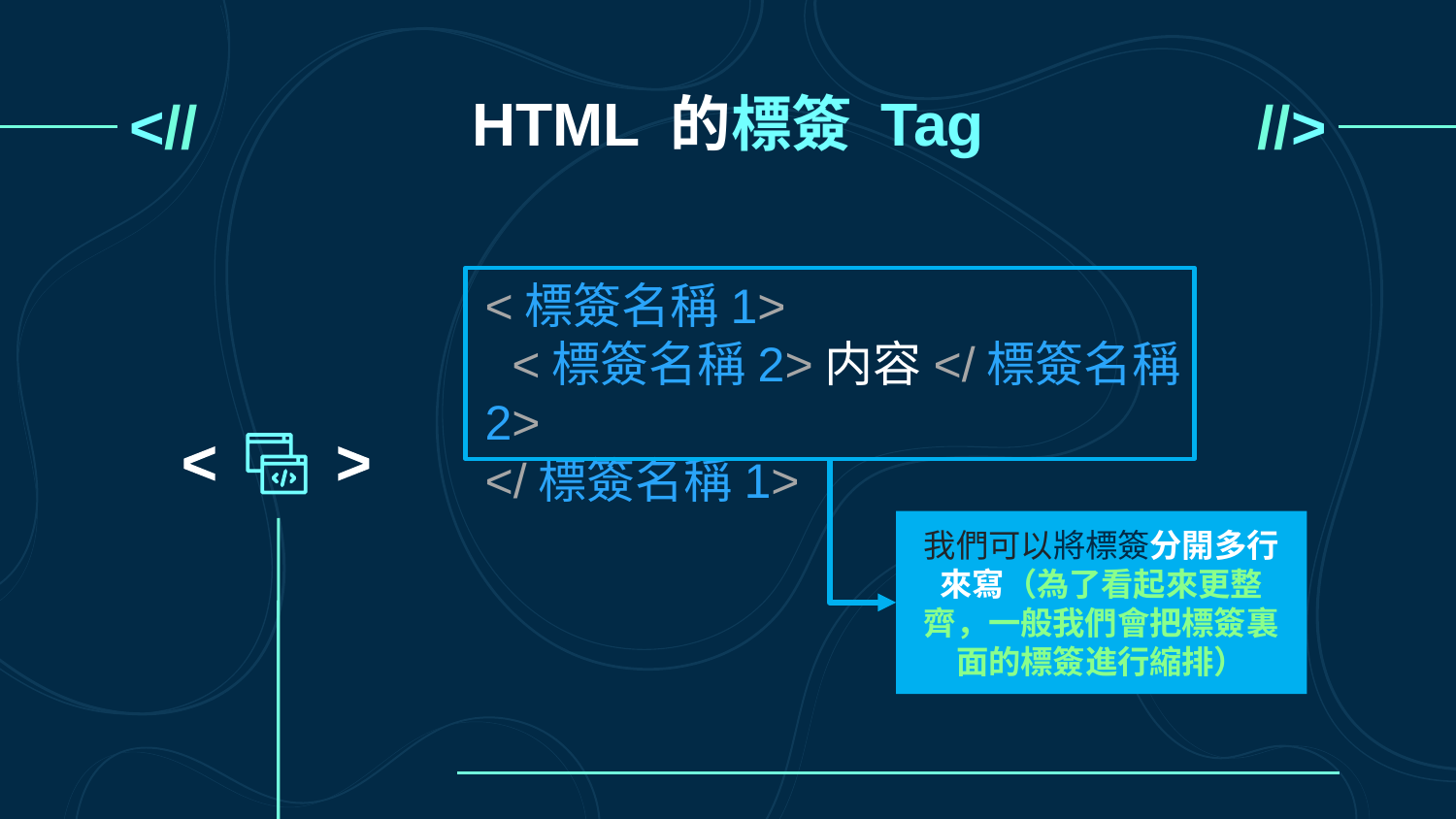

# HTML 的標簽 Tag
<//
//>
<標簽名稱1>
  <標簽名稱2>内容</標簽名稱2>
</標簽名稱1>

<
<
我們可以將標簽分開多行來寫（為了看起來更整齊，一般我們會把標簽裏面的標簽進行縮排）